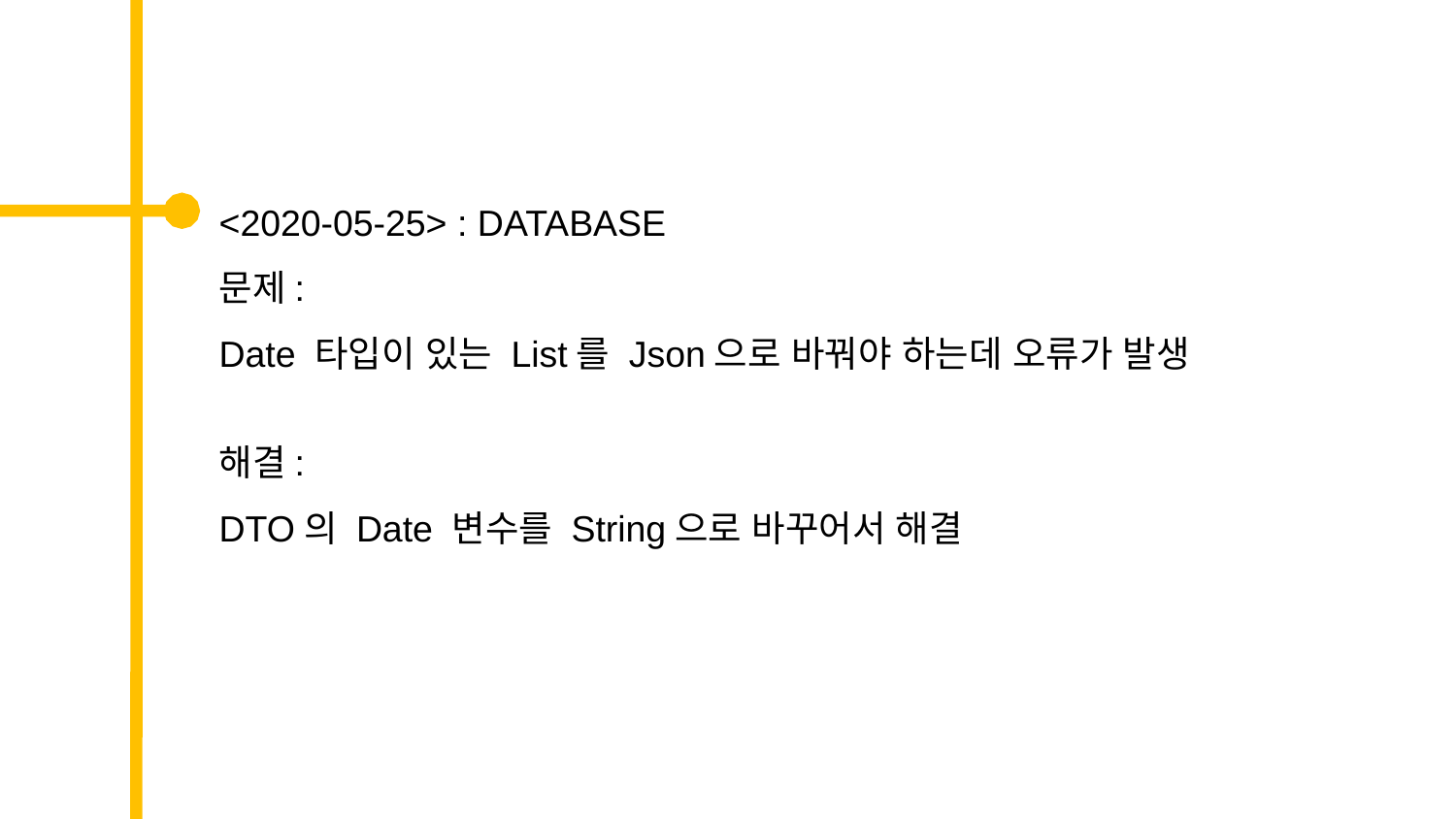

<2020-05-25> : DATABASE
문제:
Date 타입이 있는 List를 Json으로 바꿔야 하는데 오류가 발생

해결:
DTO의 Date 변수를 String으로 바꾸어서 해결